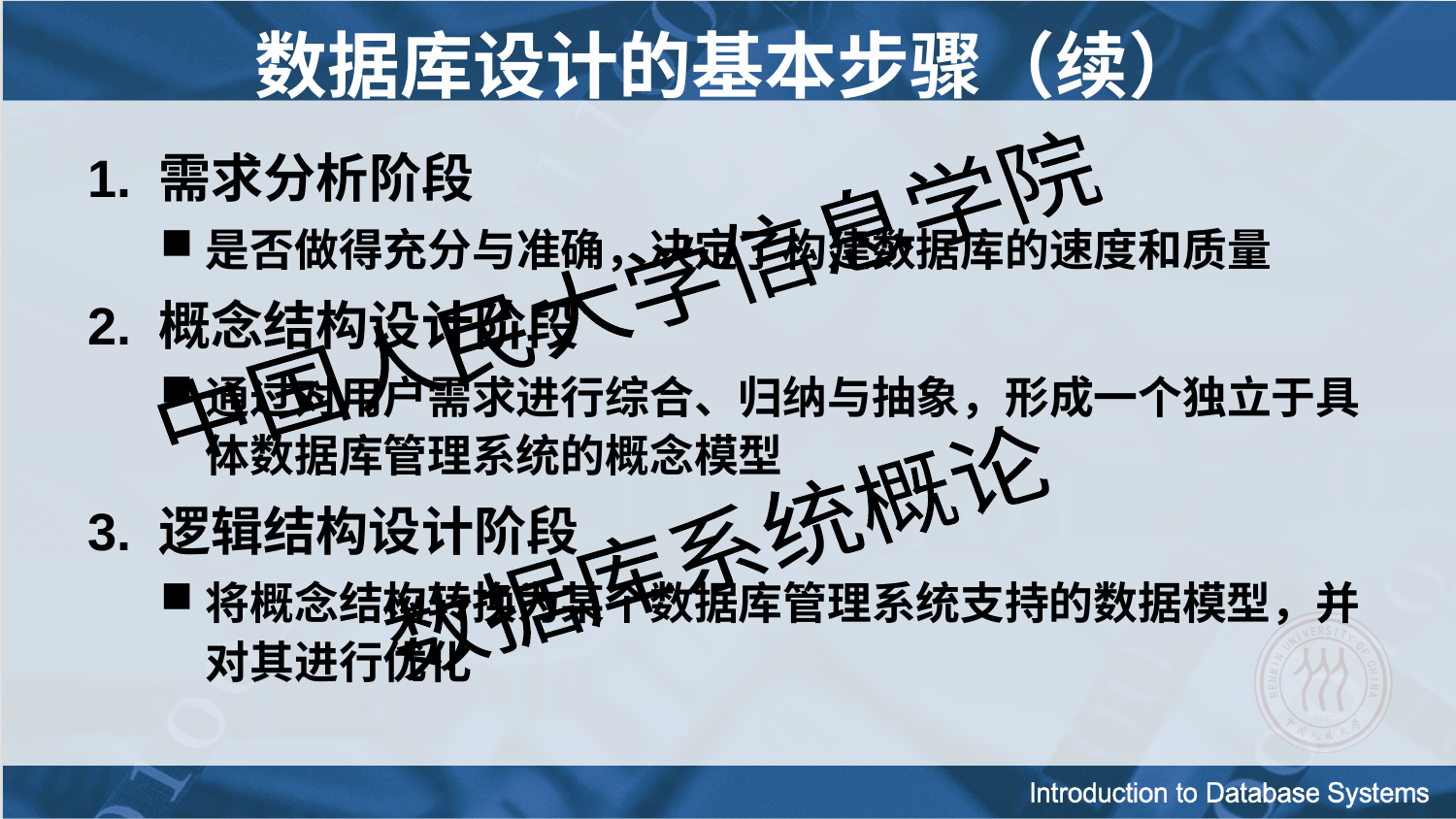

数据库设计的基本步骤（续）
1. 需求分析阶段
是否做得充分与准确，决定了构建数据库的速度和质量
2. 概念结构设计阶段
通过对用户需求进行综合、归纳与抽象，形成一个独立于具体数据库管理系统的概念模型
3. 逻辑结构设计阶段
将概念结构转换为某个数据库管理系统支持的数据模型，并对其进行优化